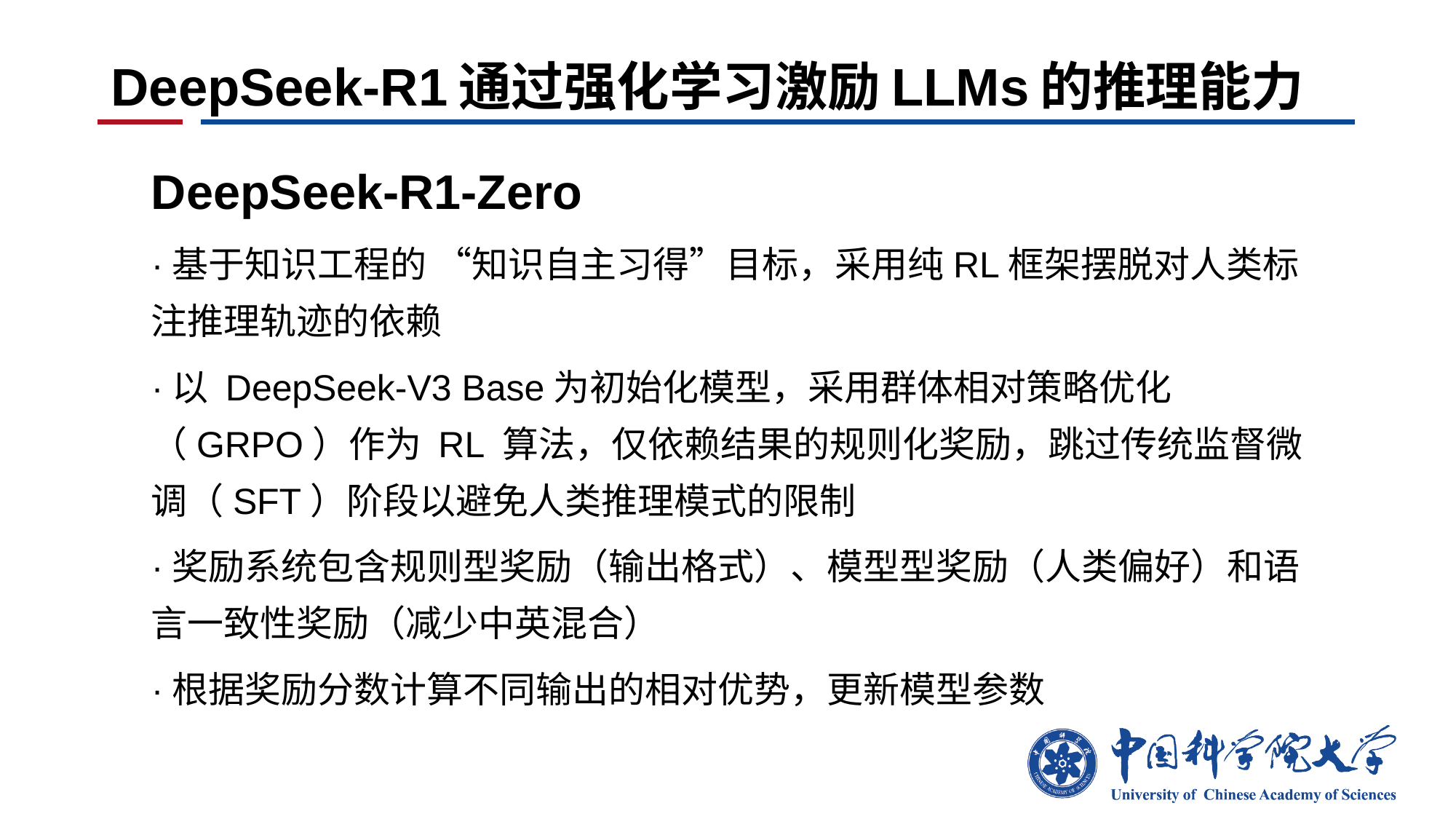

# DeepSeek-R1通过强化学习激励LLMs的推理能力
DeepSeek-R1-Zero
·基于知识工程的 “知识自主习得”目标，采用纯RL框架摆脱对人类标注推理轨迹的依赖
·以 DeepSeek-V3 Base为初始化模型，采用群体相对策略优化（GRPO）作为 RL 算法，仅依赖结果的规则化奖励，跳过传统监督微调（SFT）阶段以避免人类推理模式的限制
·奖励系统包含规则型奖励（输出格式）、模型型奖励（人类偏好）和语言一致性奖励（减少中英混合）
·根据奖励分数计算不同输出的相对优势，更新模型参数